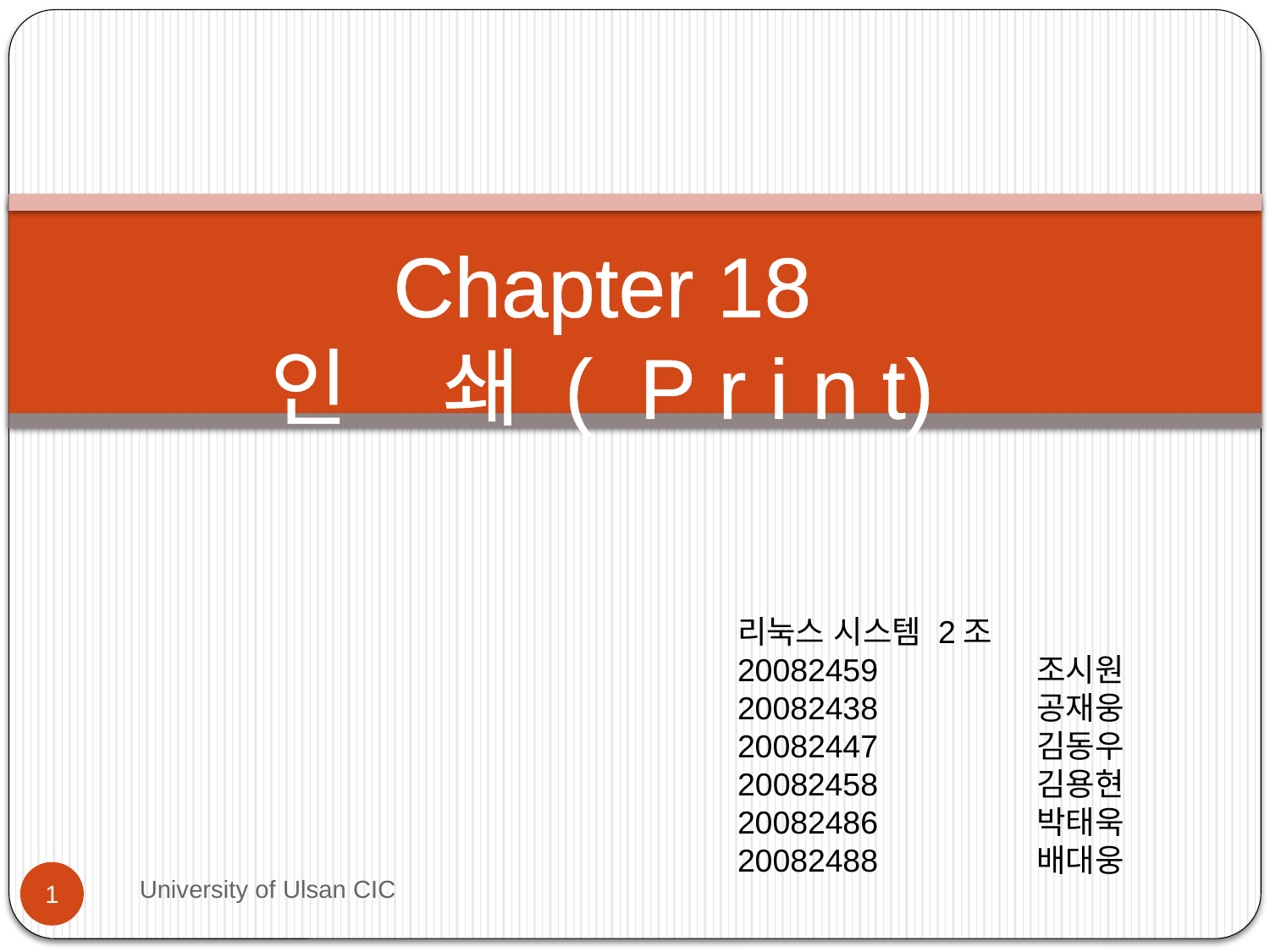

# Chapter 18 인    쇄 (  P r i n t)
리눅스 시스템 2조
20082459                 조시원
20082438                 공재웅
20082447                 김동우
2458                 김용현
20082486                 박태욱
20082488                 배대웅
University of Ulsan CIC
1